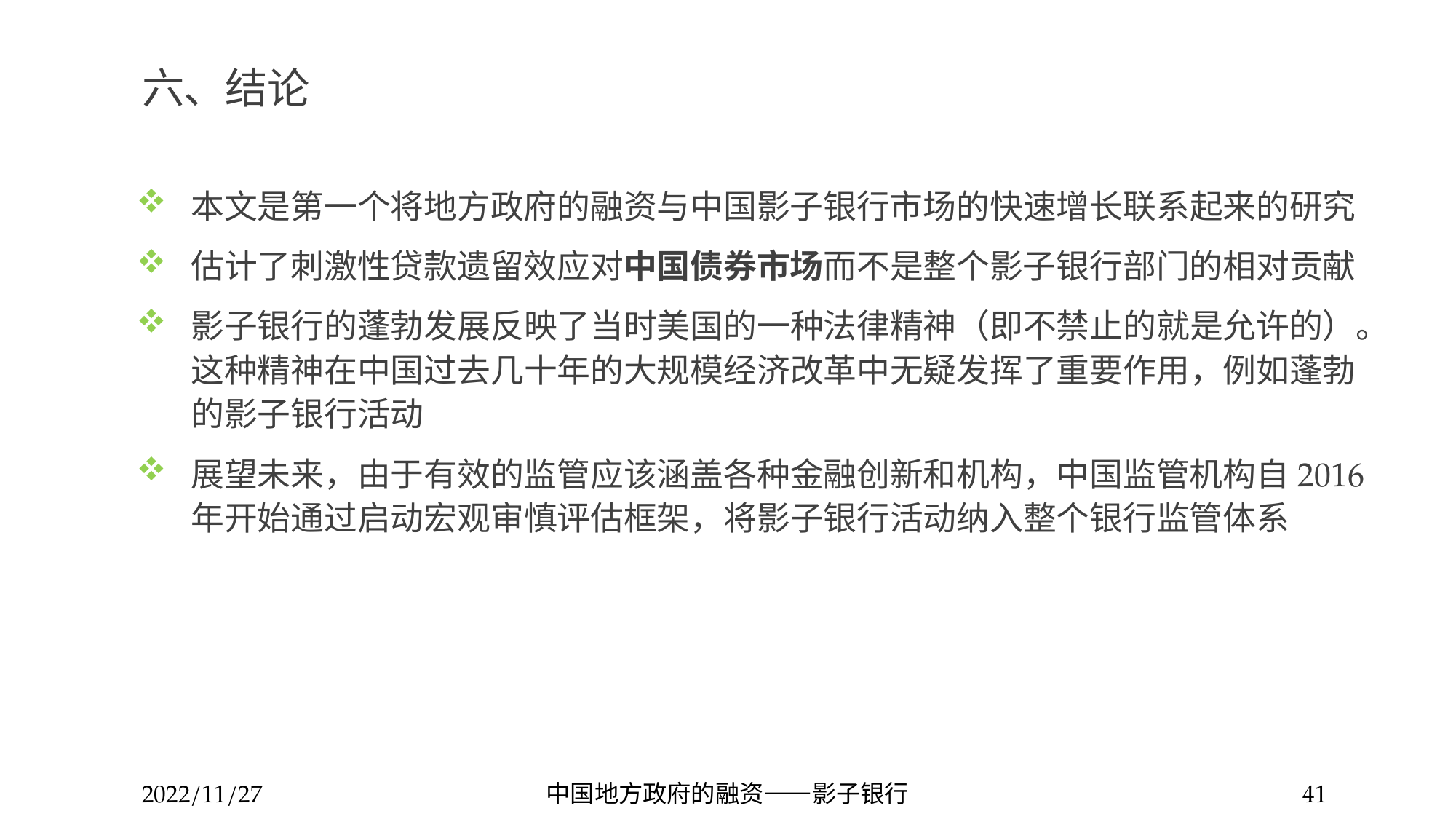

# 六、结论
本文是第一个将地方政府的融资与中国影子银行市场的快速增长联系起来的研究
估计了刺激性贷款遗留效应对中国债券市场而不是整个影子银行部门的相对贡献
影子银行的蓬勃发展反映了当时美国的一种法律精神（即不禁止的就是允许的）。这种精神在中国过去几十年的大规模经济改革中无疑发挥了重要作用，例如蓬勃的影子银行活动
展望未来，由于有效的监管应该涵盖各种金融创新和机构，中国监管机构自2016年开始通过启动宏观审慎评估框架，将影子银行活动纳入整个银行监管体系
2022/11/27
中国地方政府的融资——影子银行
41